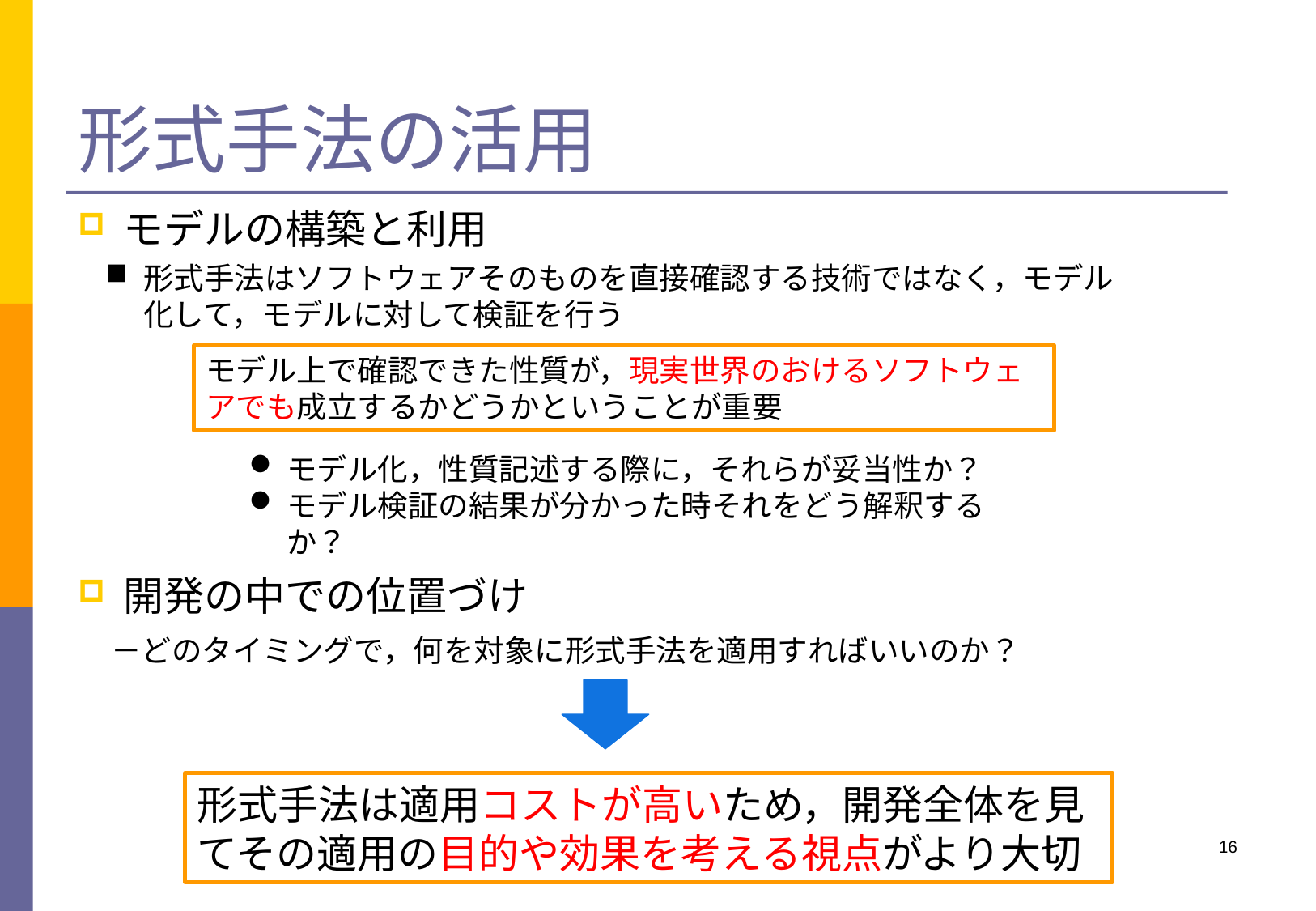

# 形式手法の活用
モデルの構築と利用
形式手法はソフトウェアそのものを直接確認する技術ではなく，モデル化して，モデルに対して検証を行う
モデル上で確認できた性質が，現実世界のおけるソフトウェアでも成立するかどうかということが重要
モデル化，性質記述する際に，それらが妥当性か？
モデル検証の結果が分かった時それをどう解釈するか？
開発の中での位置づけ
－どのタイミングで，何を対象に形式手法を適用すればいいのか？

形式手法は適用コストが高いため，開発全体を見てその適用の目的や効果を考える視点がより大切
16